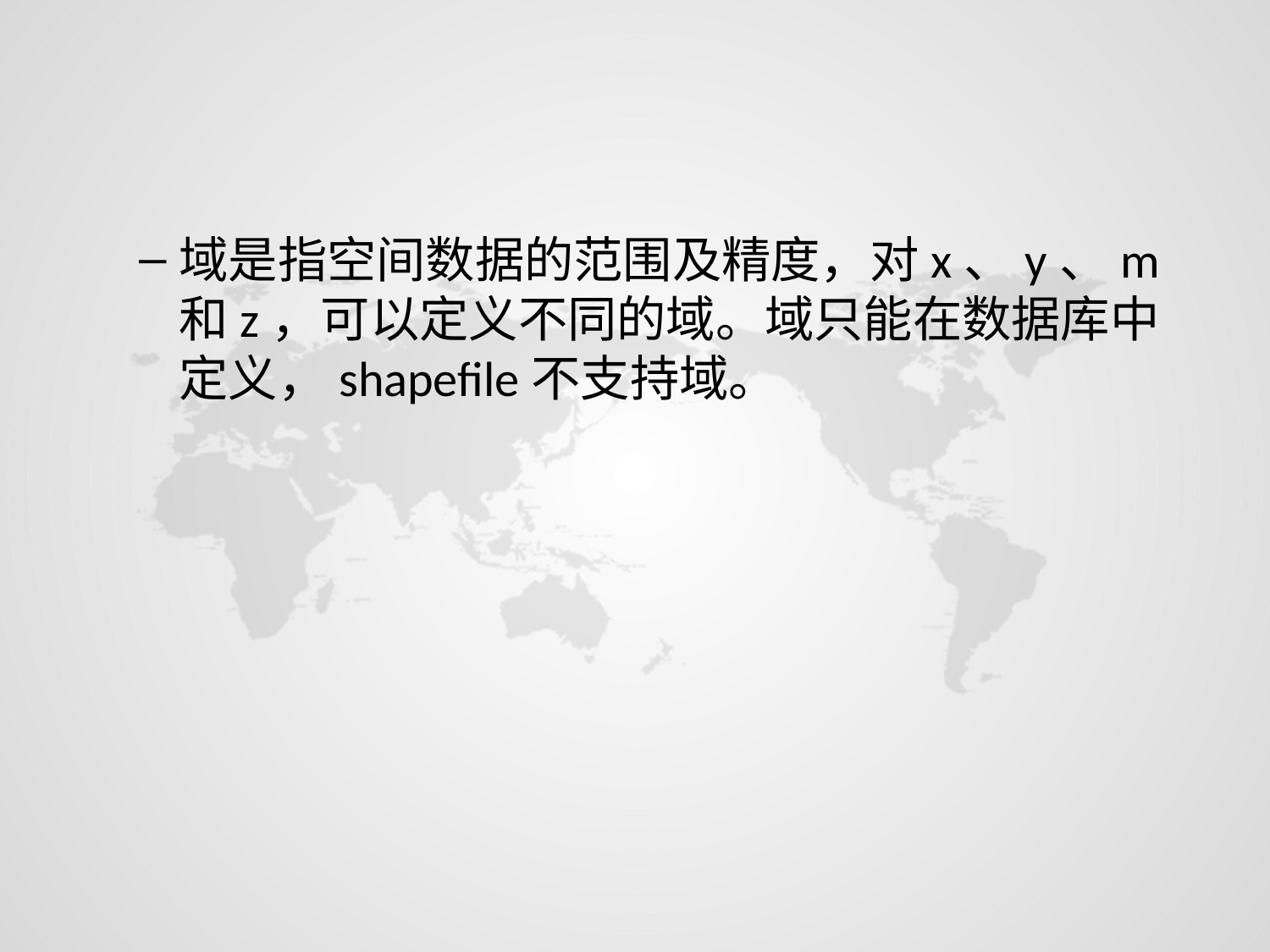

#
域是指空间数据的范围及精度，对x、y、m和z，可以定义不同的域。域只能在数据库中定义，shapefile不支持域。